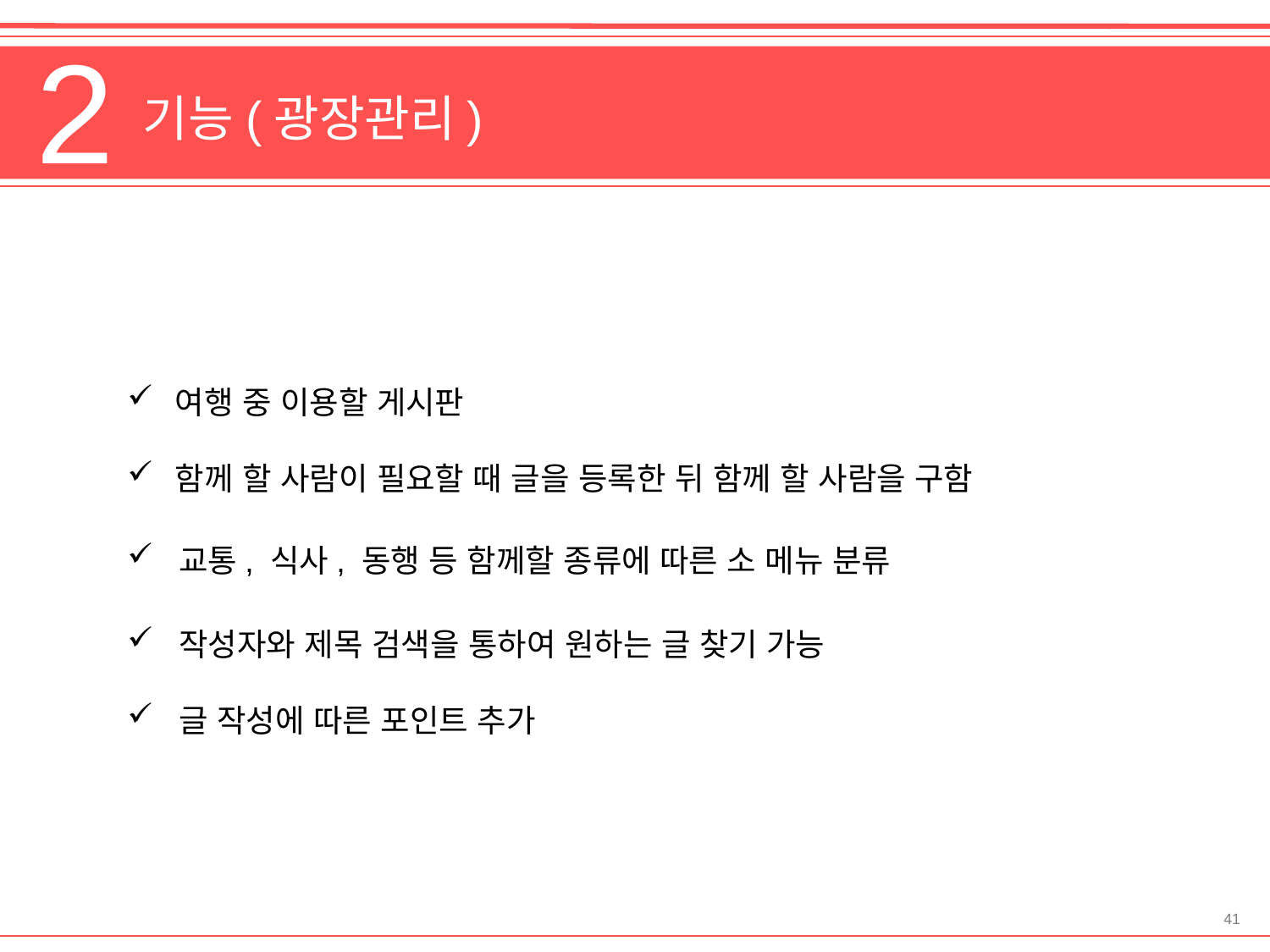

2
 기능(광장관리)
여행 중 이용할 게시판

함께 할 사람이 필요할 때 글을 등록한 뒤 함께 할 사람을 구함

  교통, 식사, 동행 등 함께할 종류에 따른 소 메뉴 분류

  작성자와 제목 검색을 통하여 원하는 글 찾기 가능

  글 작성에 따른 포인트 추가